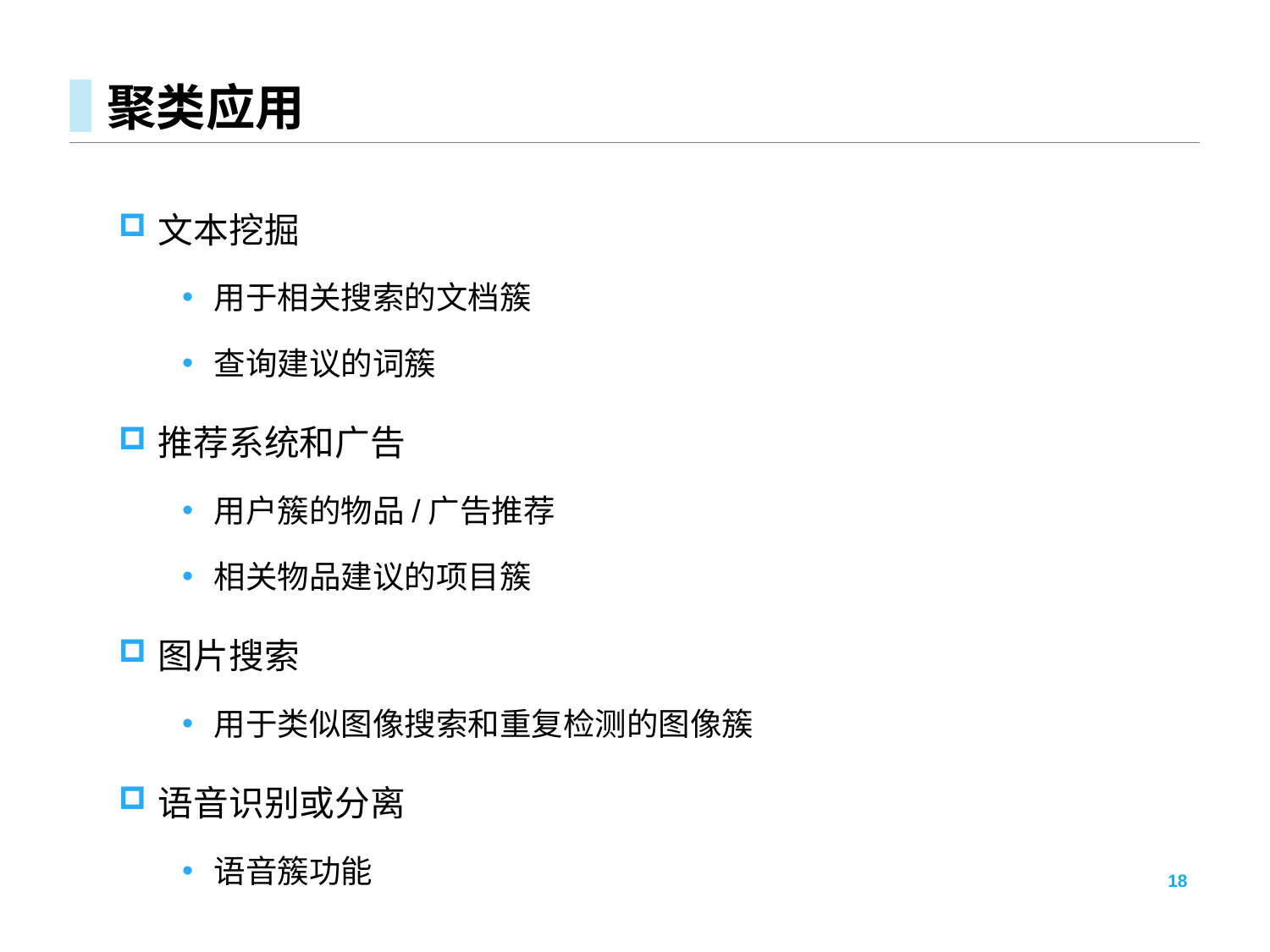

# 聚类应用
文本挖掘
用于相关搜索的文档簇
查询建议的词簇
推荐系统和广告
用户簇的物品/广告推荐
相关物品建议的项目簇
图片搜索
用于类似图像搜索和重复检测的图像簇
语音识别或分离
语音簇功能
18